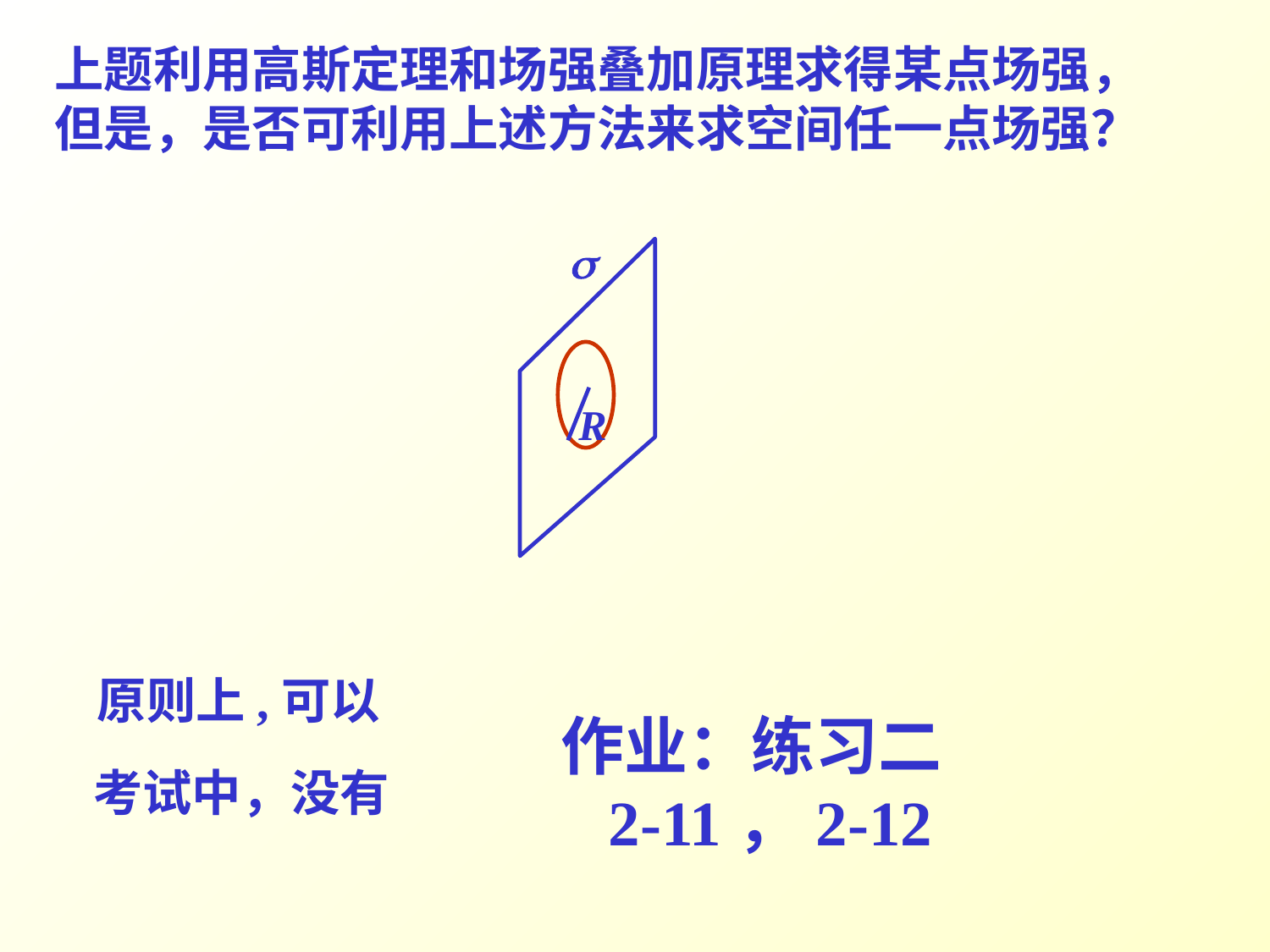

上题利用高斯定理和场强叠加原理求得某点场强，但是，是否可利用上述方法来求空间任一点场强？

σ

R
原则上,可以
作业：练习二
   2-11，2-12
考试中，没有